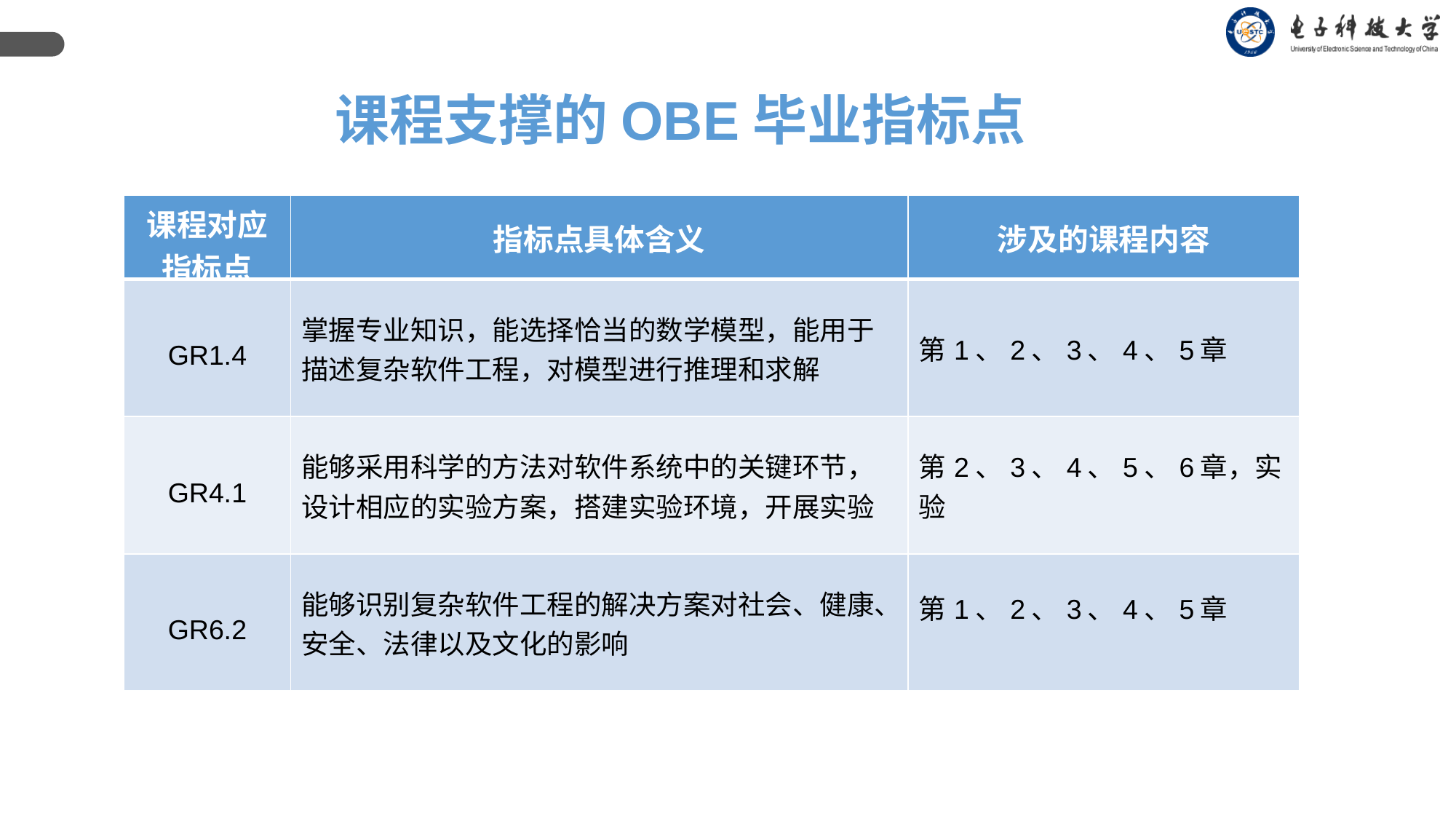

课程支撑的OBE毕业指标点
| 课程对应指标点 | 指标点具体含义 | 涉及的课程内容 |
| --- | --- | --- |
| GR1.4 | 掌握专业知识，能选择恰当的数学模型，能用于描述复杂软件工程，对模型进行推理和求解 | 第1、2、3、4、5章 |
| GR4.1 | 能够采用科学的方法对软件系统中的关键环节，设计相应的实验方案，搭建实验环境，开展实验 | 第2、3、4、5、6章，实验 |
| GR6.2 | 能够识别复杂软件工程的解决方案对社会、健康、安全、法律以及文化的影响 | 第1、2、3、4、5章 |